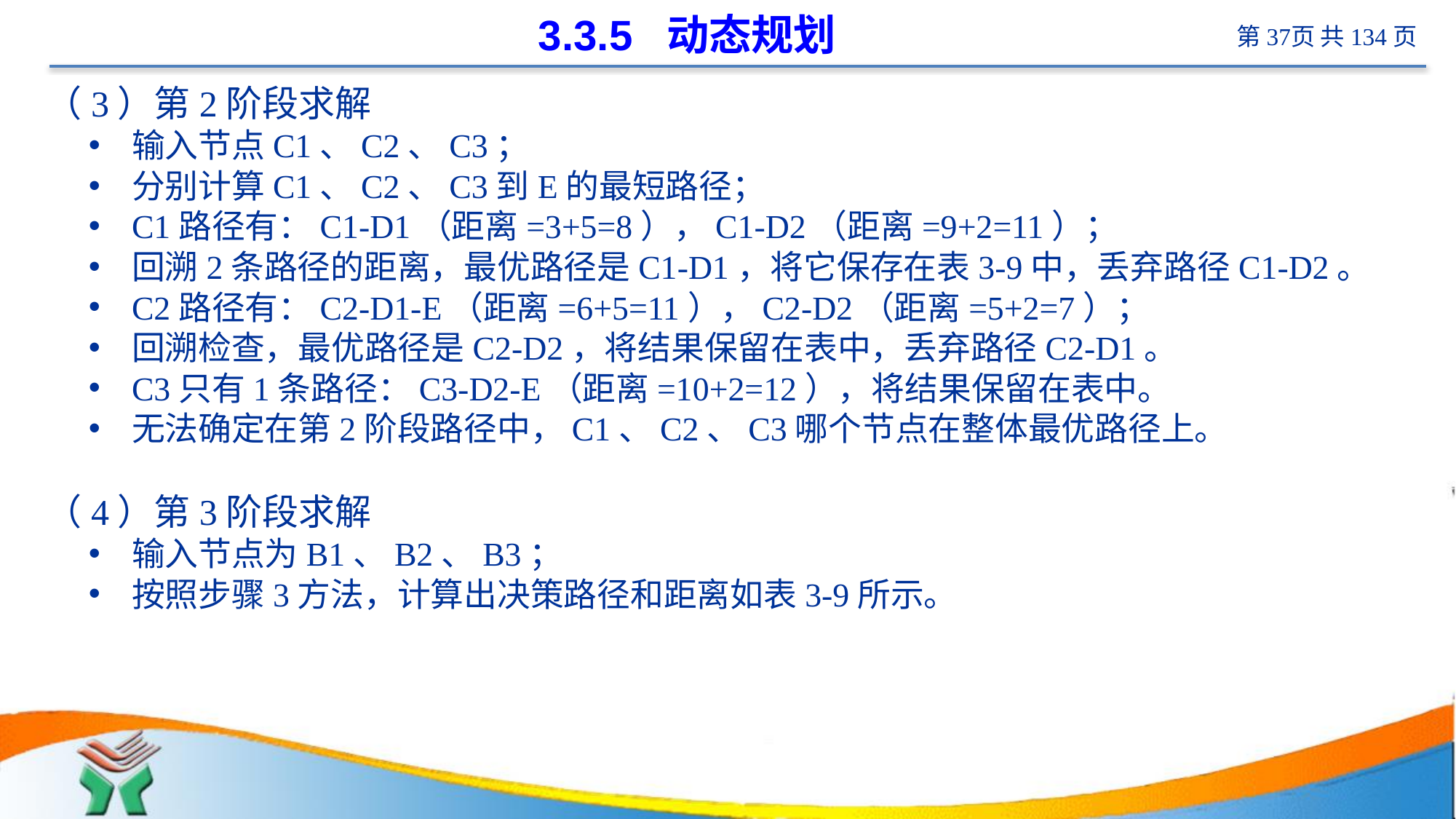

# 3.3.5  动态规划
（3）第2阶段求解
输入节点C1、C2、C3；
分别计算C1、C2、C3到E的最短路径；
C1路径有：C1-D1（距离=3+5=8），C1-D2（距离=9+2=11）；
回溯2条路径的距离，最优路径是C1-D1，将它保存在表3-9中，丢弃路径C1-D2。
C2路径有：C2-D1-E（距离=6+5=11），C2-D2（距离=5+2=7）；
回溯检查，最优路径是C2-D2，将结果保留在表中，丢弃路径C2-D1。
C3只有1条路径：C3-D2-E（距离=10+2=12），将结果保留在表中。
无法确定在第2阶段路径中，C1、C2、C3哪个节点在整体最优路径上。

（4）第3阶段求解
输入节点为B1、B2、B3；
按照步骤3方法，计算出决策路径和距离如表3-9所示。